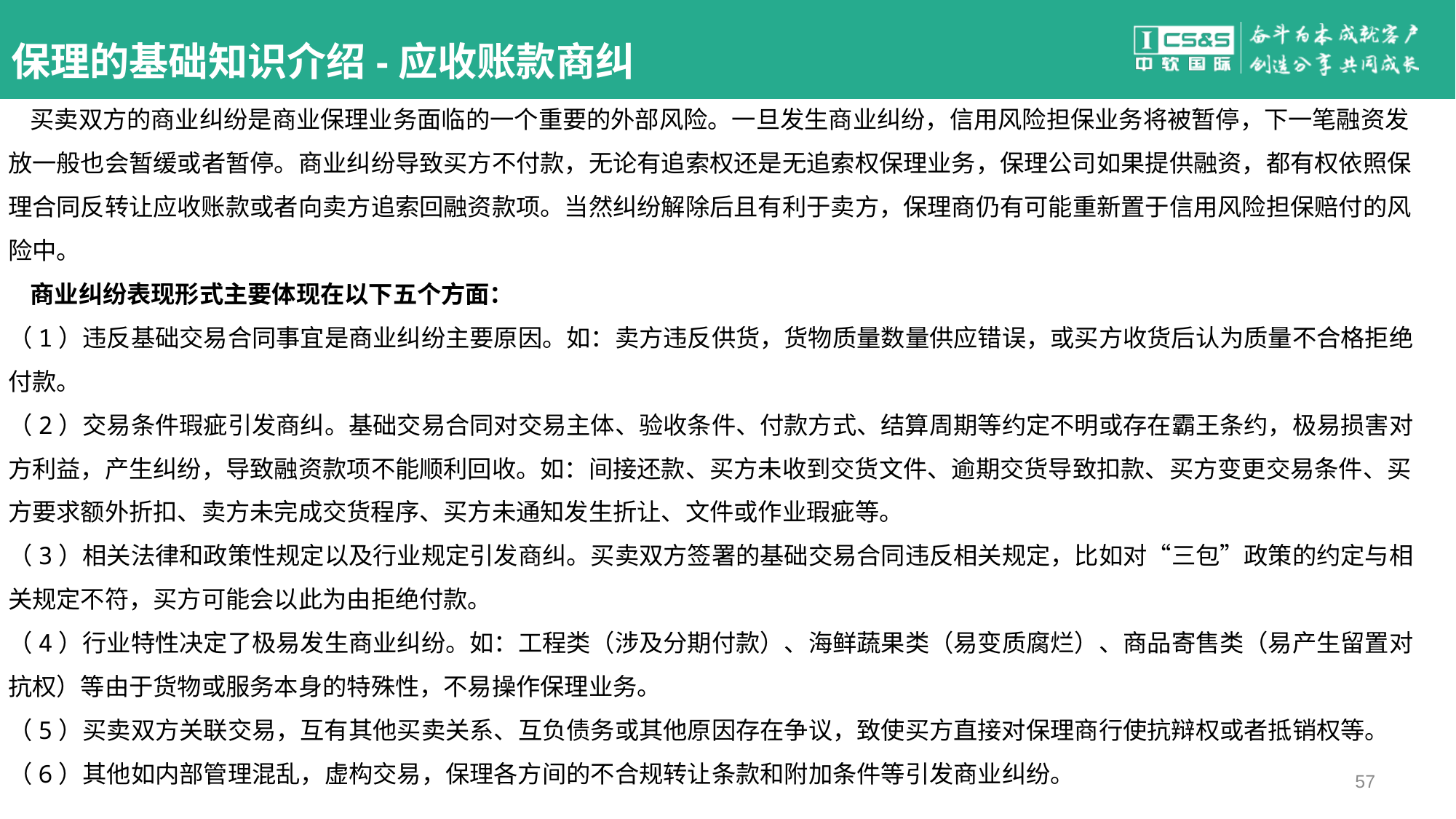

# 保理的基础知识介绍-应收账款商纠
   买卖双方的商业纠纷是商业保理业务面临的一个重要的外部风险。一旦发生商业纠纷，信用风险担保业务将被暂停，下一笔融资发放一般也会暂缓或者暂停。商业纠纷导致买方不付款，无论有追索权还是无追索权保理业务，保理公司如果提供融资，都有权依照保理合同反转让应收账款或者向卖方追索回融资款项。当然纠纷解除后且有利于卖方，保理商仍有可能重新置于信用风险担保赔付的风险中。
   商业纠纷表现形式主要体现在以下五个方面：
（1）违反基础交易合同事宜是商业纠纷主要原因。如：卖方违反供货，货物质量数量供应错误，或买方收货后认为质量不合格拒绝付款。
（2）交易条件瑕疵引发商纠。基础交易合同对交易主体、验收条件、付款方式、结算周期等约定不明或存在霸王条约，极易损害对方利益，产生纠纷，导致融资款项不能顺利回收。如：间接还款、买方未收到交货文件、逾期交货导致扣款、买方变更交易条件、买方要求额外折扣、卖方未完成交货程序、买方未通知发生折让、文件或作业瑕疵等。
（3）相关法律和政策性规定以及行业规定引发商纠。买卖双方签署的基础交易合同违反相关规定，比如对“三包”政策的约定与相关规定不符，买方可能会以此为由拒绝付款。
（4）行业特性决定了极易发生商业纠纷。如：工程类（涉及分期付款）、海鲜蔬果类（易变质腐烂）、商品寄售类（易产生留置对抗权）等由于货物或服务本身的特殊性，不易操作保理业务。
（5）买卖双方关联交易，互有其他买卖关系、互负债务或其他原因存在争议，致使买方直接对保理商行使抗辩权或者抵销权等。
（6）其他如内部管理混乱，虚构交易，保理各方间的不合规转让条款和附加条件等引发商业纠纷。
57